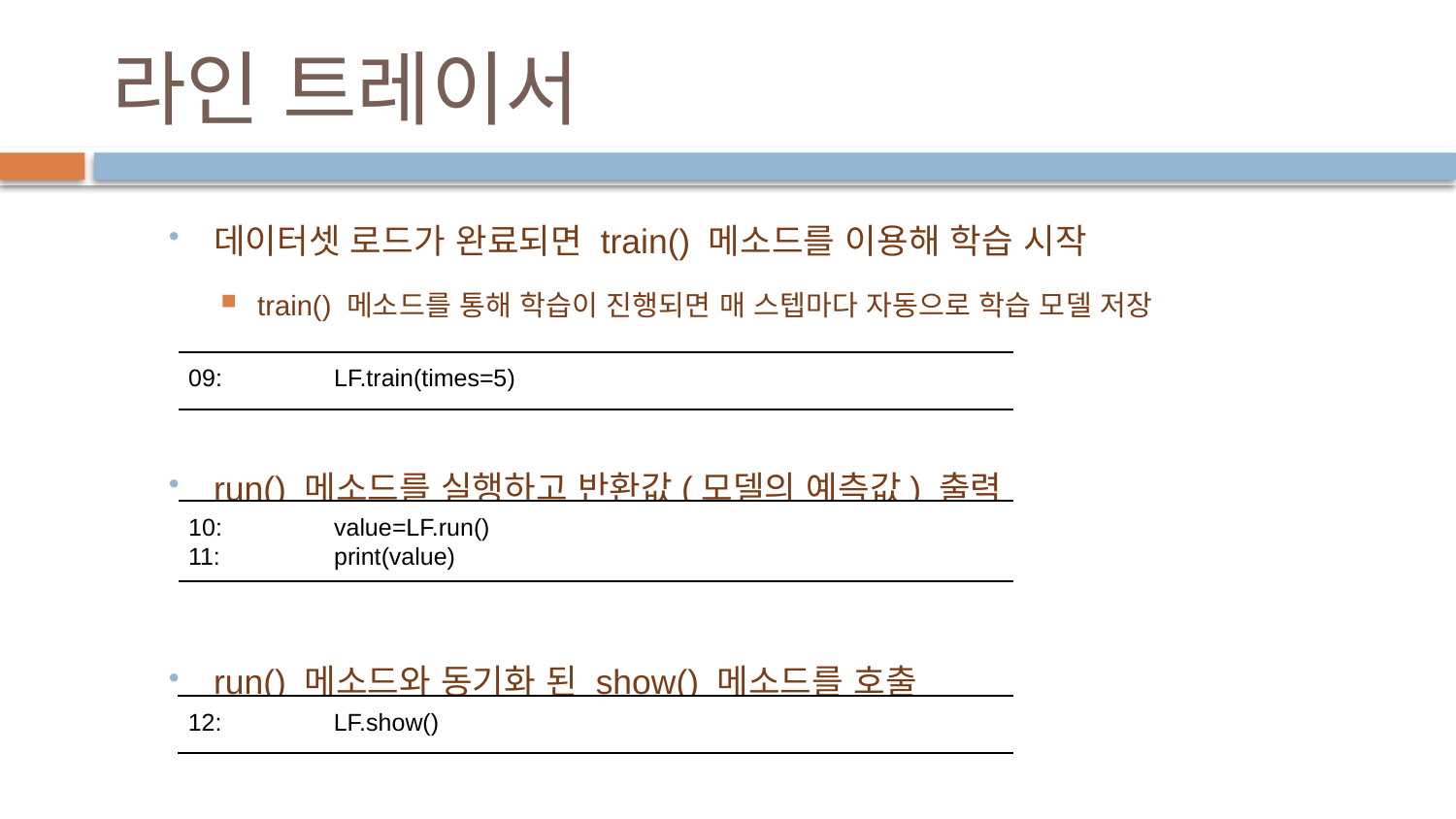

# 라인 트레이서
데이터셋 로드가 완료되면 train() 메소드를 이용해 학습 시작
train() 메소드를 통해 학습이 진행되면 매 스텝마다 자동으로 학습 모델 저장

run() 메소드를 실행하고 반환값(모델의 예측값) 출력

run() 메소드와 동기화 된 show() 메소드를 호출
| 09: LF.train(times=5) |
| --- |
| 10: value=LF.run() 11: print(value) |
| --- |
| 12: LF.show() |
| --- |